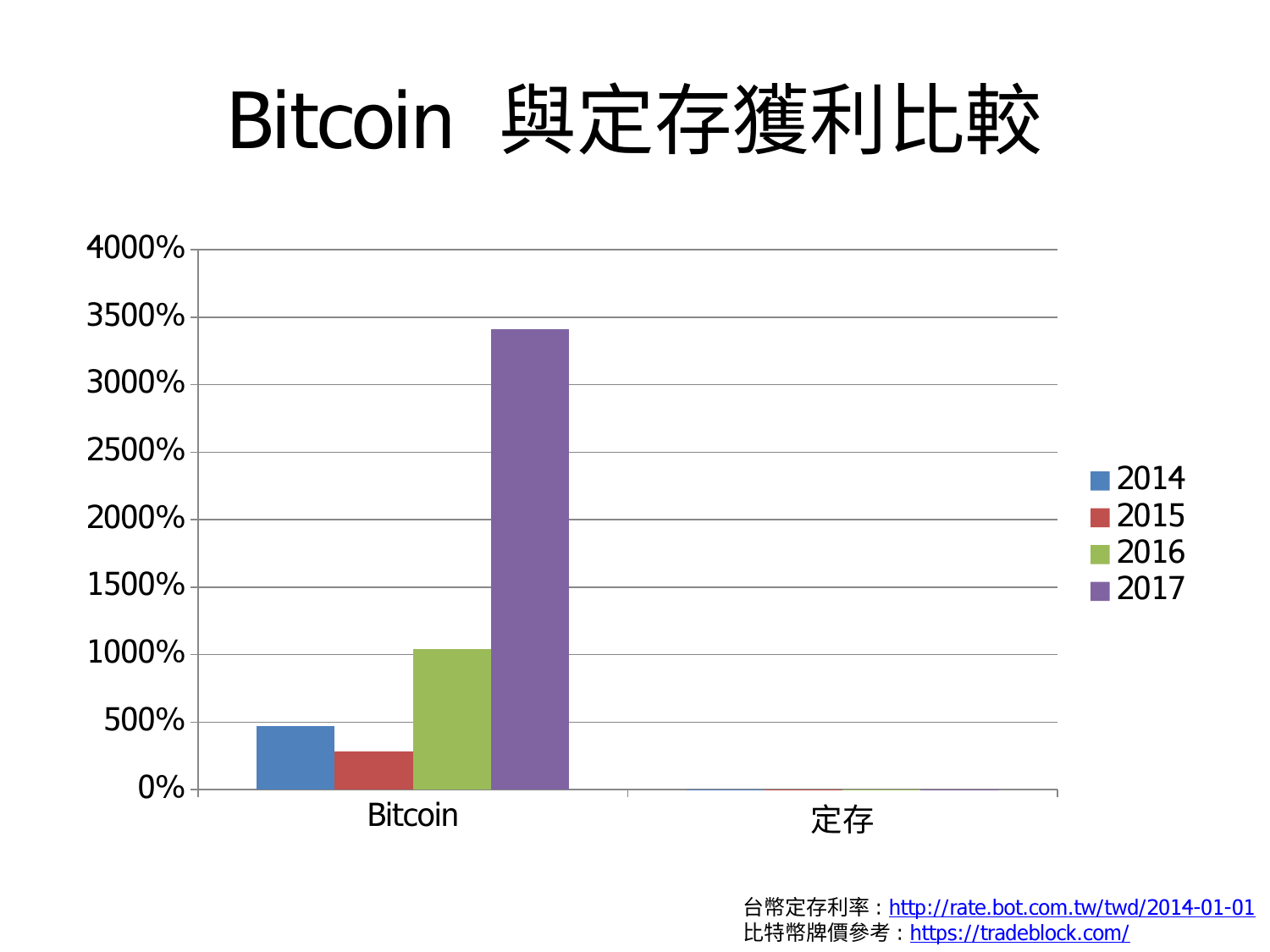

# Bitcoin 與定存獲利比較

### Chart

| Category | 2014 | 2015 | 2016 | 2017 |
|---|---|---|---|---|
| Bitcoin | 4.71 | 2.85 | 10.42 | 34.14 |
| 定存 | 0.0147 | 0.0147 | 0.01295 | 0.01115 |
台幣定存利率: http://rate.bot.com.tw/twd/2014-01-01
比特幣牌價參考: https://tradeblock.com/